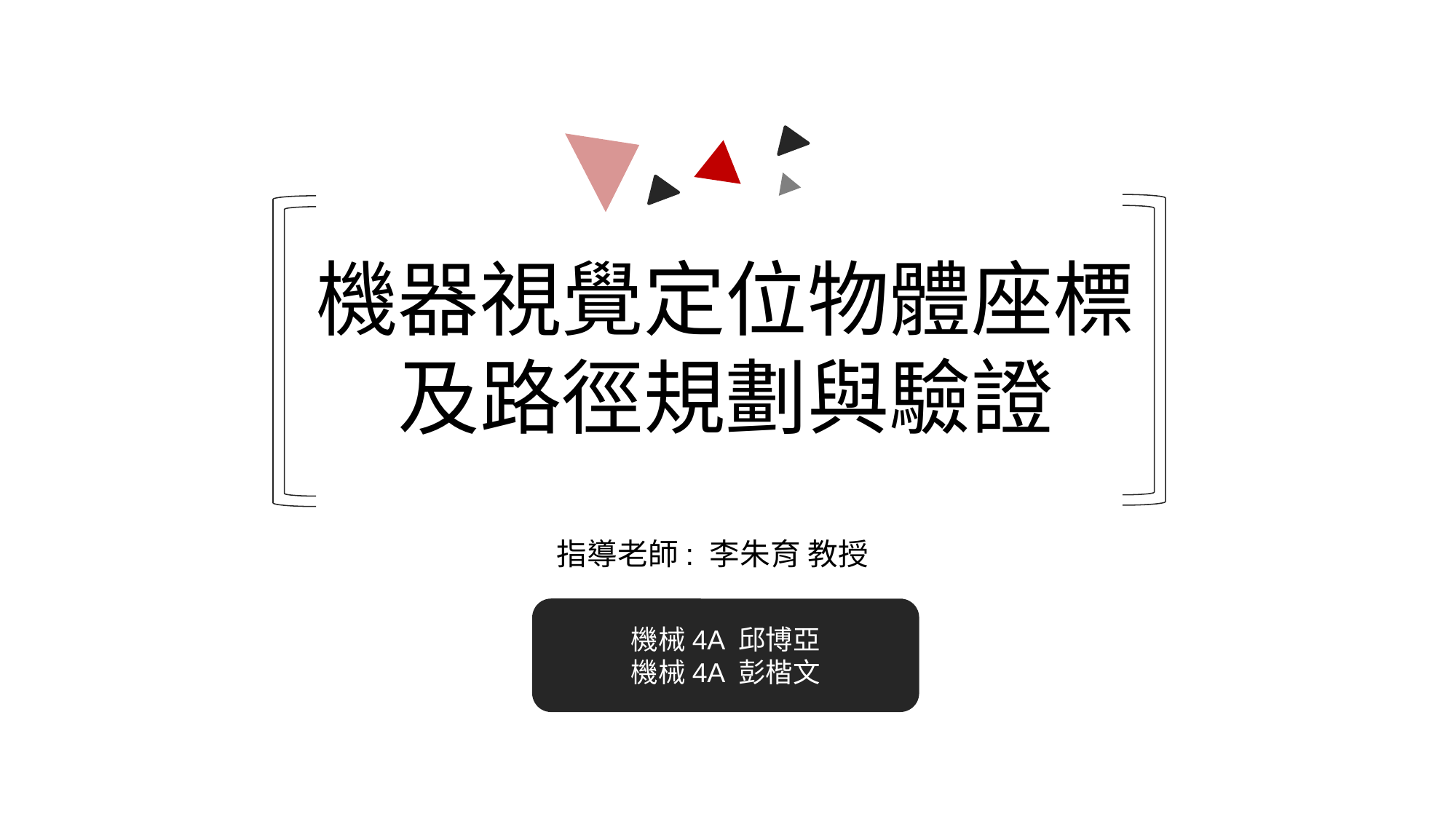

機器視覺定位物體座標及路徑規劃與驗證
指導老師: 李朱育 教授
機械4A 邱博亞
機械4A 彭楷文